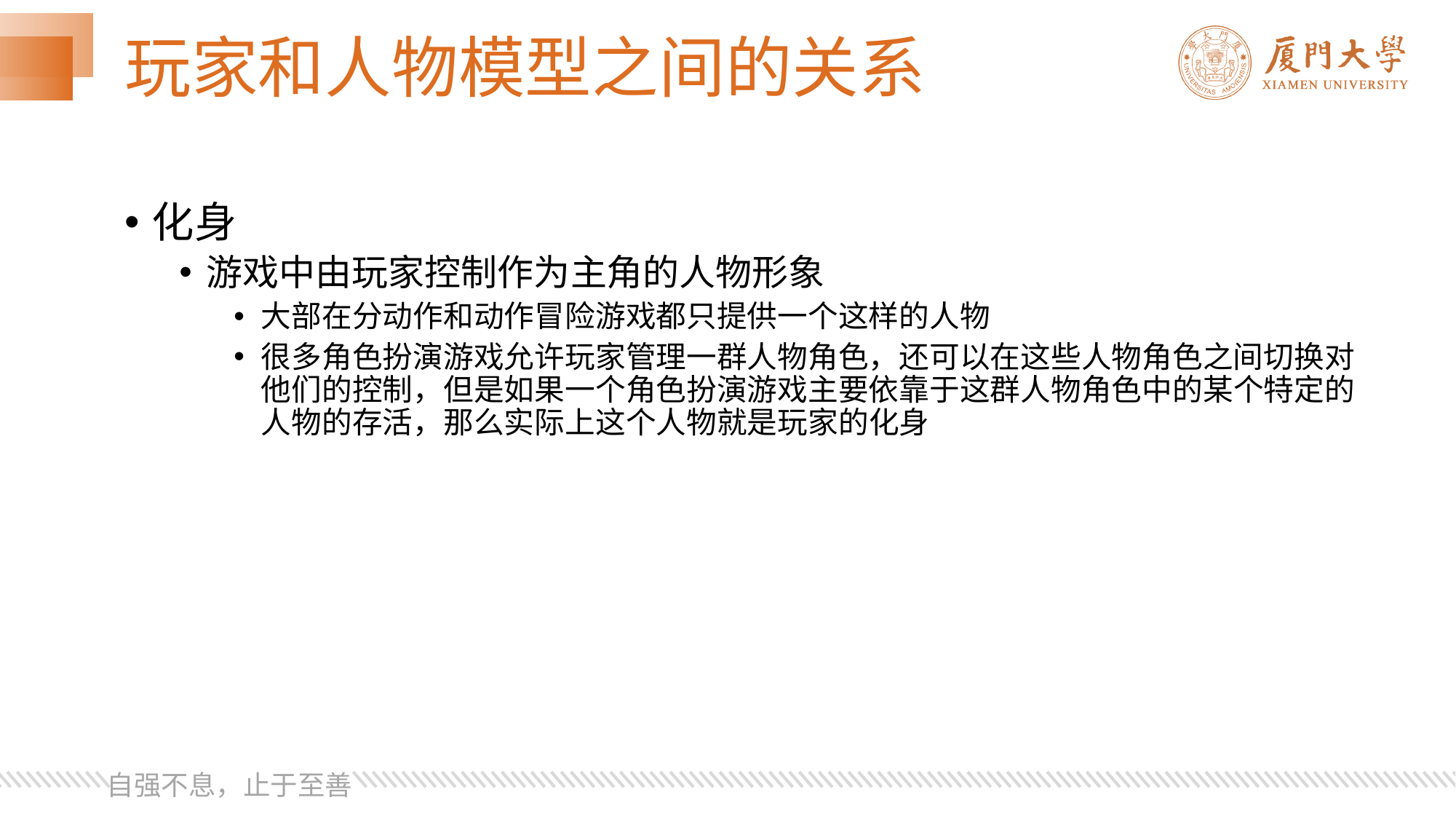

# 玩家和人物模型之间的关系
化身
游戏中由玩家控制作为主角的人物形象
大部在分动作和动作冒险游戏都只提供一个这样的人物
很多角色扮演游戏允许玩家管理一群人物角色，还可以在这些人物角色之间切换对他们的控制，但是如果一个角色扮演游戏主要依靠于这群人物角色中的某个特定的人物的存活，那么实际上这个人物就是玩家的化身